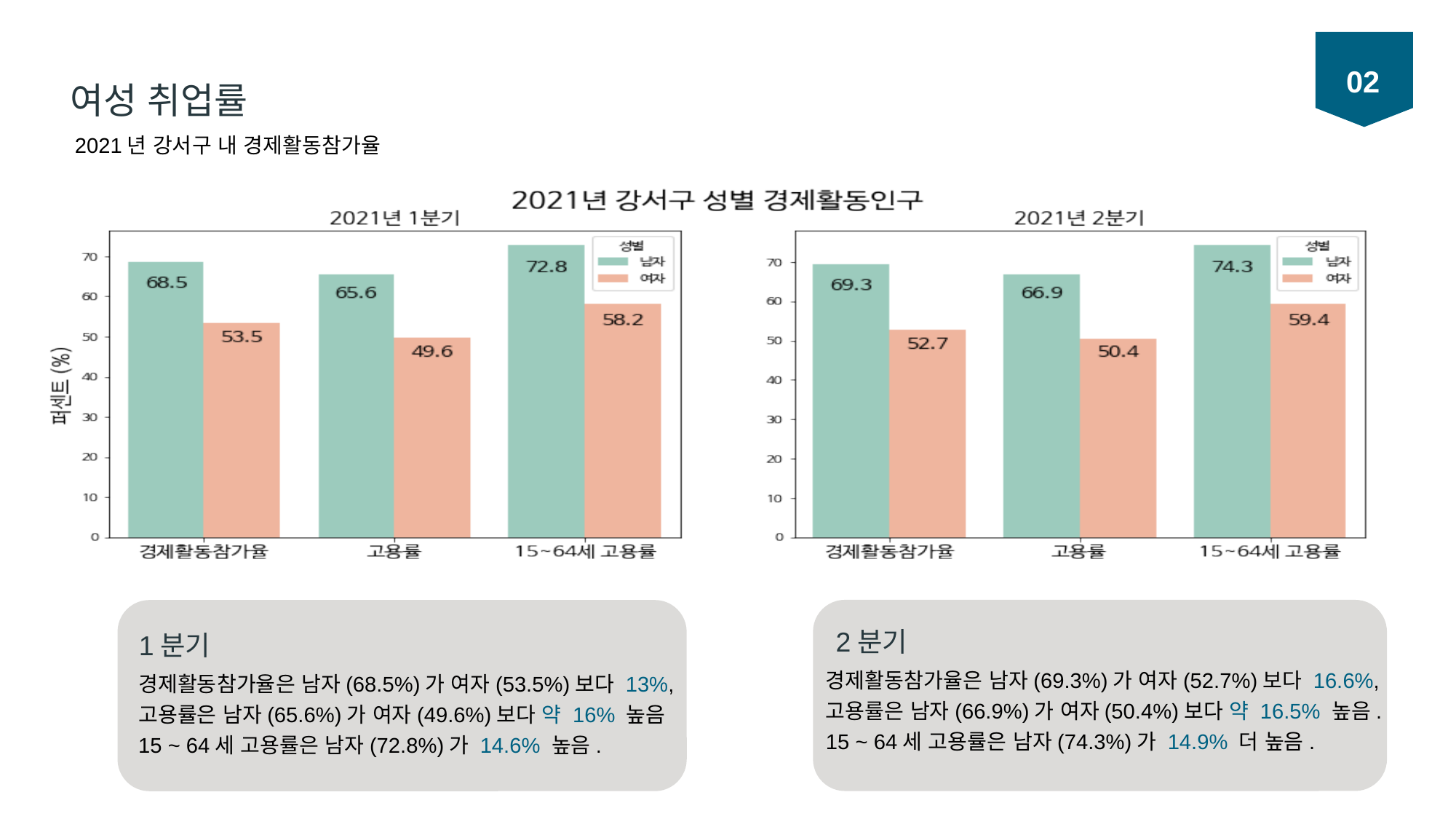

02
여성 취업률
2021년 강서구 내 경제활동참가율
서

2분기
경제활동참가율은 남자(69.3%)가 여자(52.7%)보다 16.6%,
고용률은 남자(66.9%)가 여자(50.4%)보다 약 16.5% 높음.
15 ~ 64세 고용률은 남자(74.3%)가 14.9% 더 높음.

1분기
경제활동참가율은 남자(68.5%)가 여자(53.5%)보다 13%,
고용률은 남자(65.6%)가 여자(49.6%)보다 약 16% 높음
15 ~ 64세 고용률은 남자(72.8%)가 14.6% 높음.